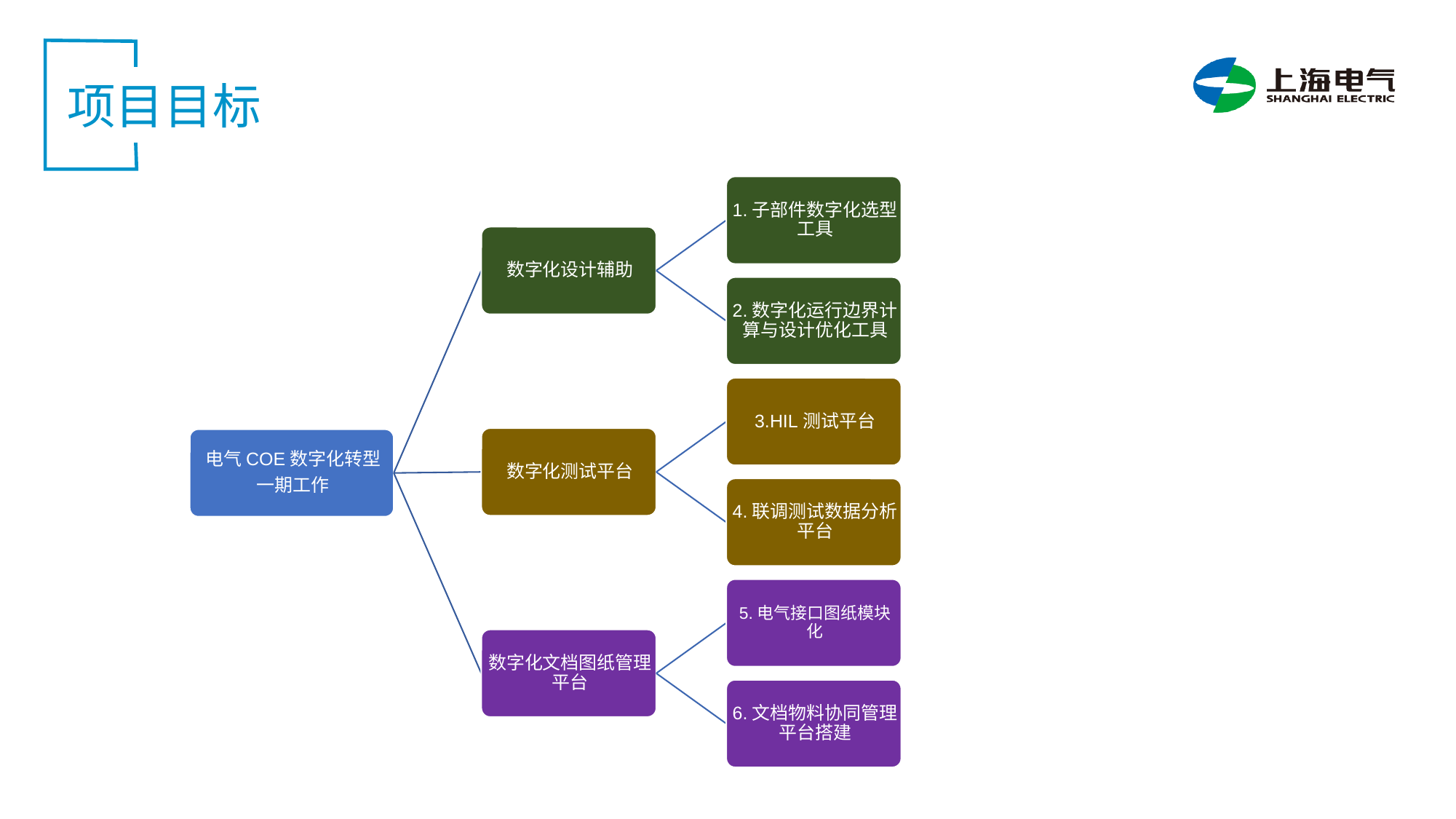

项目目标
电气COE数字化转型
一期工作

数字化设计辅助

1.子部件数字化选型工具

2.数字化运行边界计算与设计优化工具

数字化测试平台

3.HIL测试平台

4.联调测试数据分析平台

数字化文档图纸管理平台

5.电气接口图纸模块化

6.文档物料协同管理平台搭建